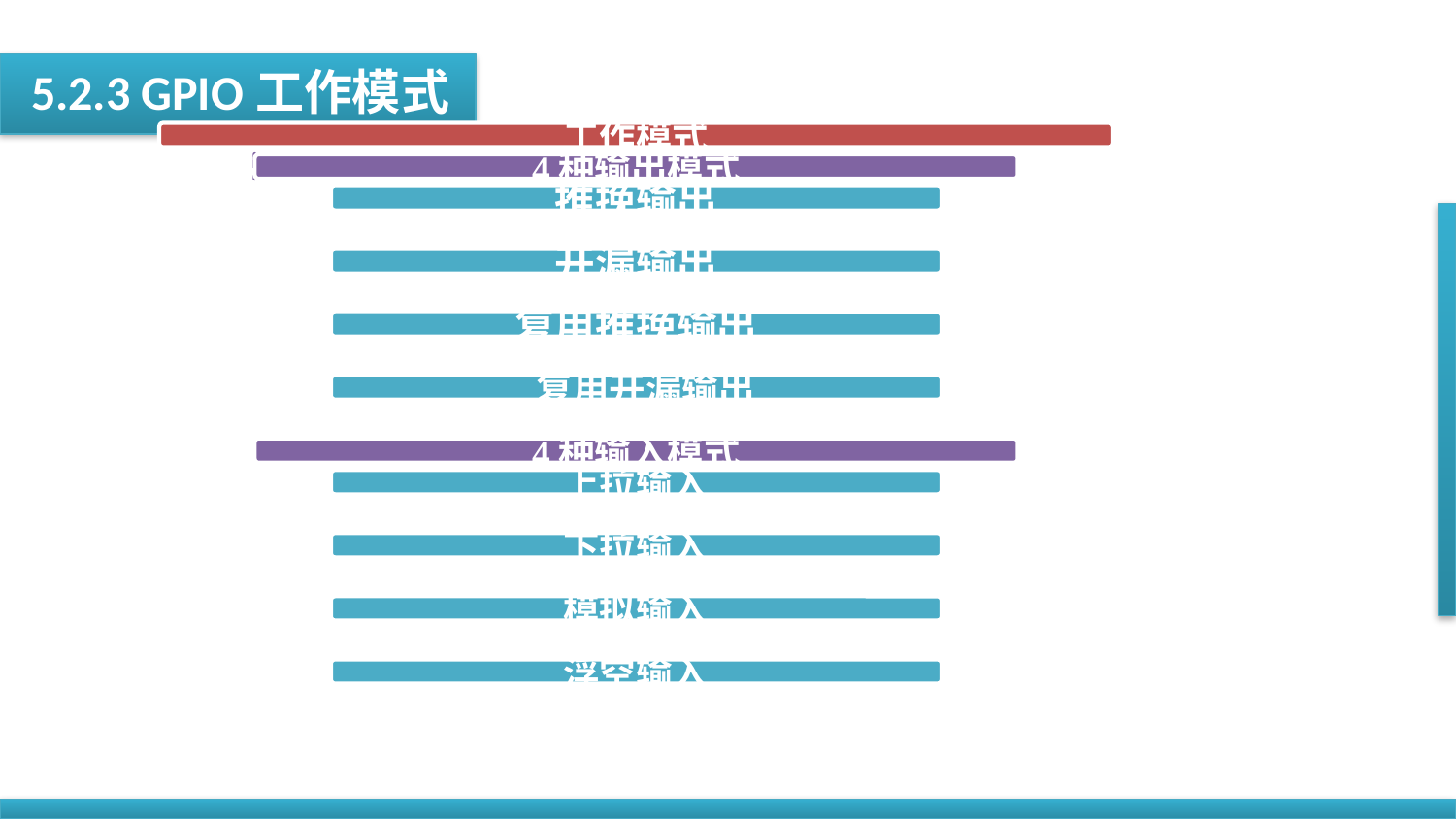

5.2.3 GPIO工作模式
工作模式
推挽输出
4种输入模式
开漏输出
复用推挽输出
 复用开漏输出
4种输出模式
上拉输入
下拉输入
模拟输入
浮空输入